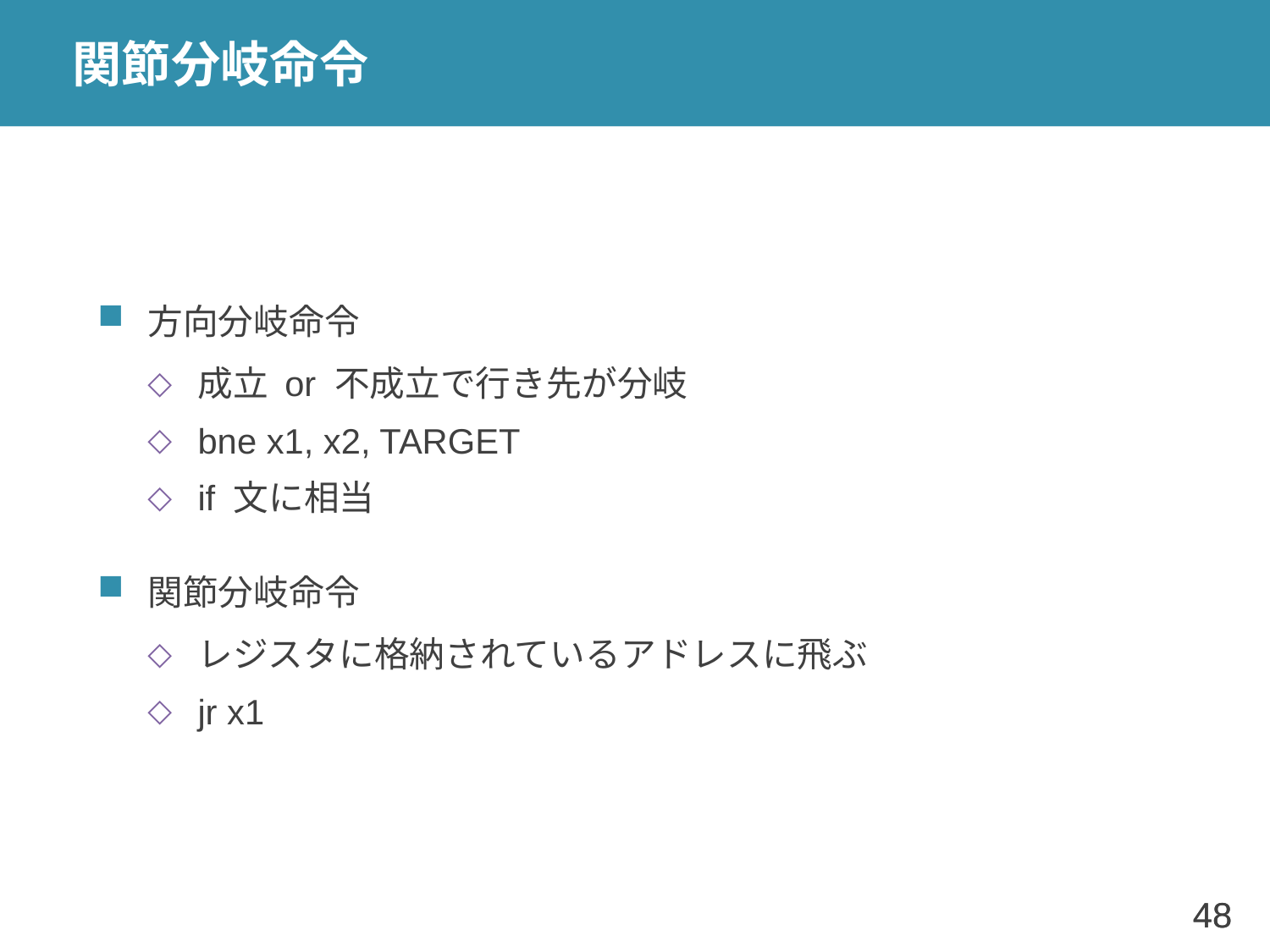

# 関節分岐命令
方向分岐命令
成立 or 不成立で行き先が分岐
bne x1, x2, TARGET
if 文に相当
関節分岐命令
レジスタに格納されているアドレスに飛ぶ
jr x1